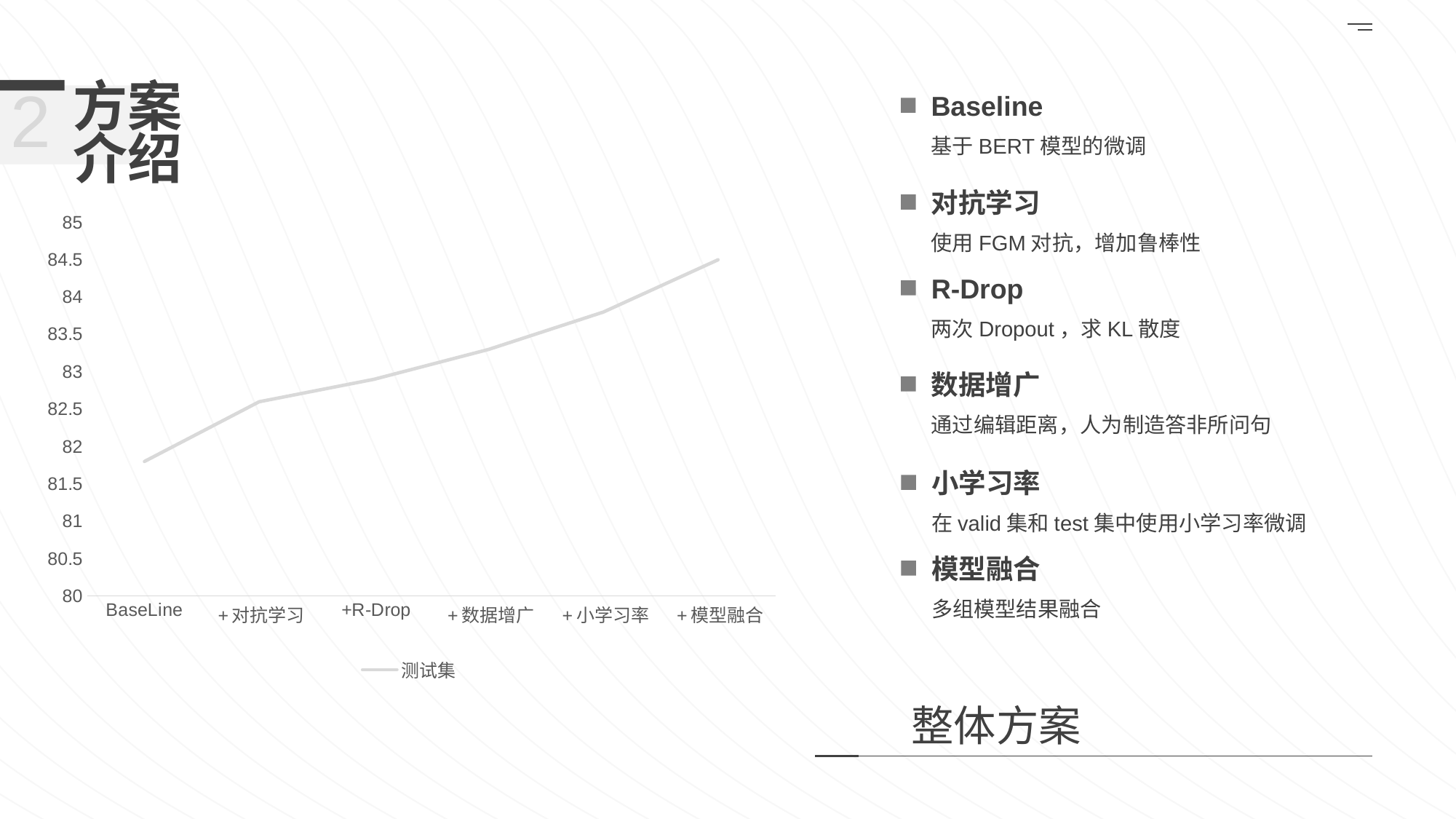

方案
介绍
2
Baseline

基于BERT模型的微调
对抗学习

### Chart

| Category | 测试集 |
|---|---|
| BaseLine | 81.8 |
|  +对抗学习 | 82.6 |
|  +R-Drop | 82.9 |
|  +数据增广 | 83.3 |
|  +小学习率 | 83.8 |
|  +模型融合 | 84.5 |
使用FGM对抗，增加鲁棒性
R-Drop

两次Dropout，求KL散度
数据增广

通过编辑距离，人为制造答非所问句
小学习率

在valid集和test集中使用小学习率微调
模型融合

多组模型结果融合
整体方案